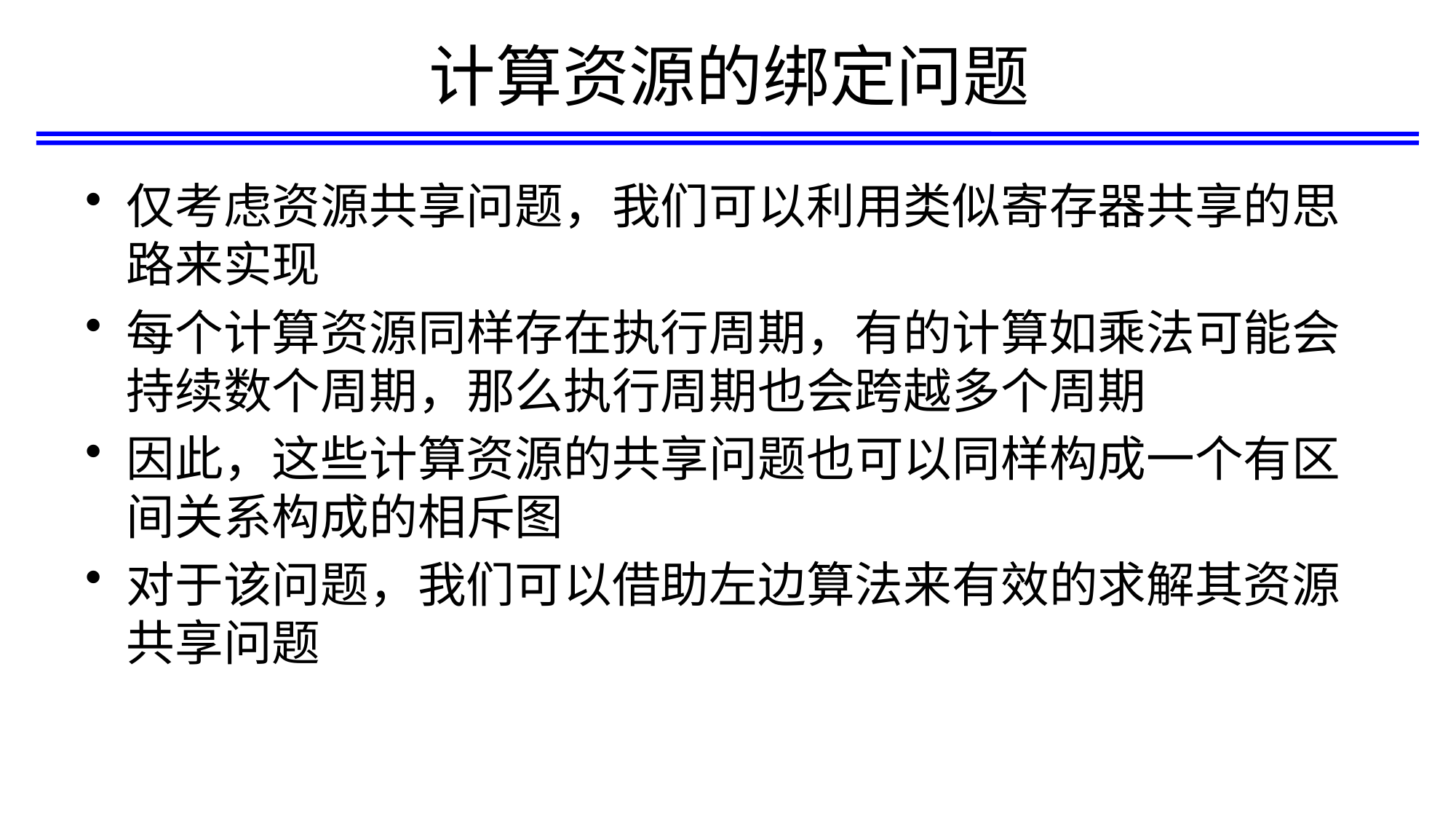

# 计算资源的绑定问题
仅考虑资源共享问题，我们可以利用类似寄存器共享的思路来实现
每个计算资源同样存在执行周期，有的计算如乘法可能会持续数个周期，那么执行周期也会跨越多个周期
因此，这些计算资源的共享问题也可以同样构成一个有区间关系构成的相斥图
对于该问题，我们可以借助左边算法来有效的求解其资源共享问题